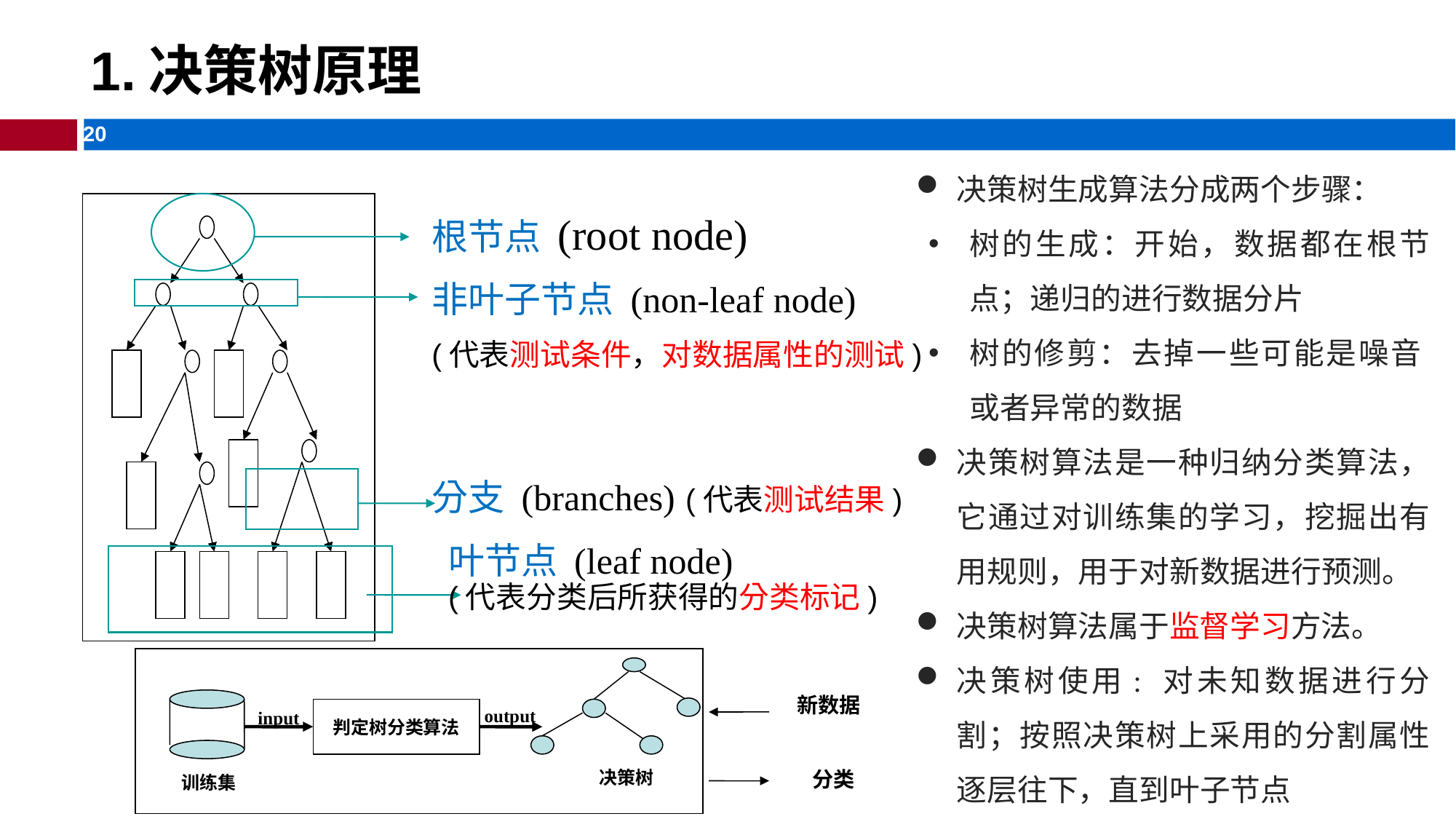

# 1.决策树原理
决策树生成算法分成两个步骤：
树的生成：开始，数据都在根节点；递归的进行数据分片
树的修剪：去掉一些可能是噪音  或者异常的数据
决策树算法是一种归纳分类算法，它通过对训练集的学习，挖掘出有用规则，用于对新数据进行预测。
决策树算法属于监督学习方法。
决策树使用: 对未知数据进行分割；按照决策树上采用的分割属性逐层往下，直到叶子节点

根节点 (root node)

非叶子节点 (non-leaf node)
(代表测试条件，对数据属性的测试)

分支 (branches) (代表测试结果)

叶节点 (leaf node)
(代表分类后所获得的分类标记)

判定树分类算法
output

决策树
训练集

input
新数据

分类